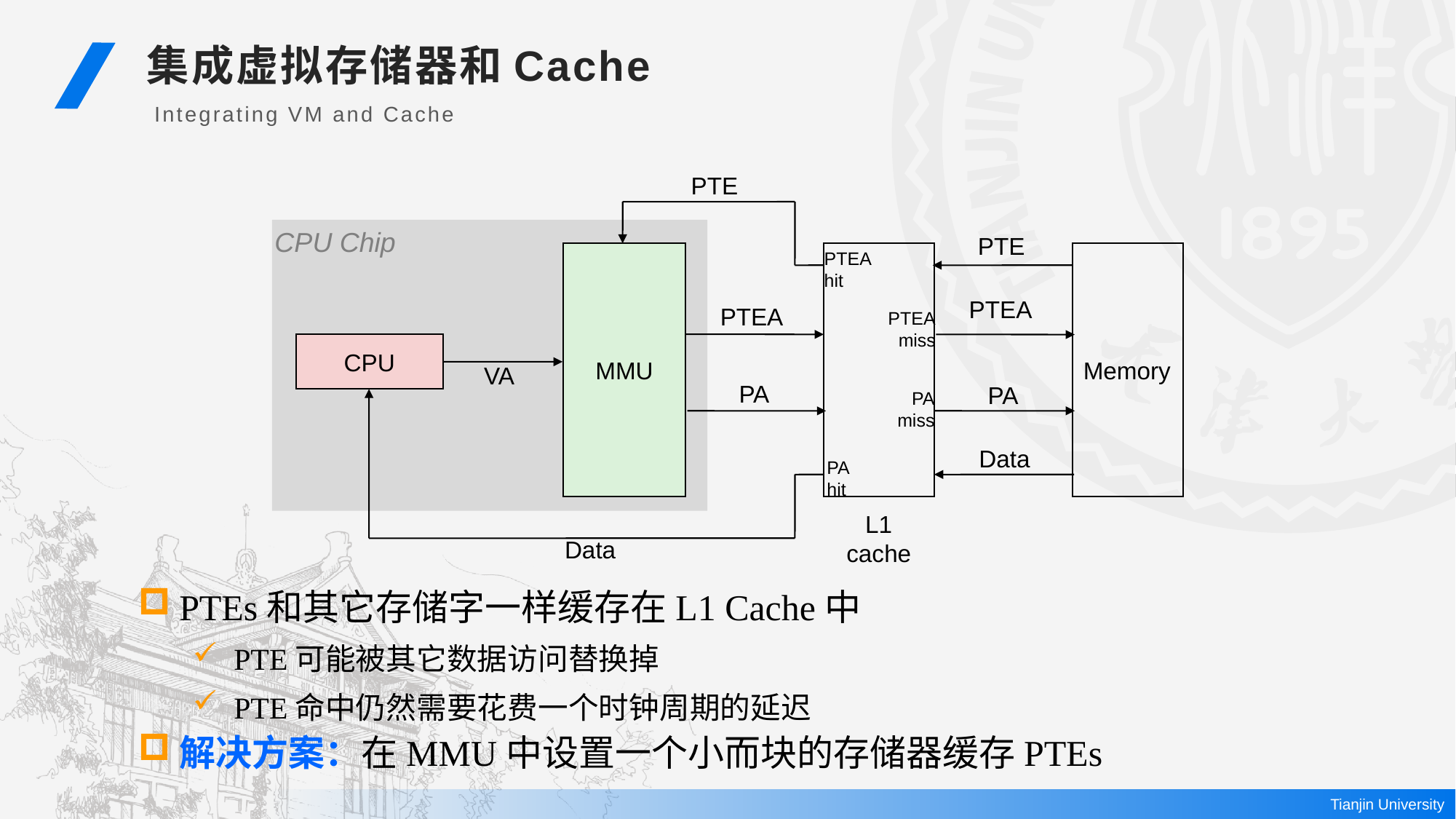

集成虚拟存储器和Cache
Integrating VM and Cache
PTE

CPU Chip
PTE
PTEA
hit
MMU

Memory

PTEA
PTEA
miss
PTEA

CPU

VA
PA
PA
PA
miss

Data
PA
hit

L1
cache
Data

PTEs和其它存储字一样缓存在L1 Cache中
PTE可能被其它数据访问替换掉
PTE命中仍然需要花费一个时钟周期的延迟
解决方案：在MMU中设置一个小而块的存储器缓存PTEs